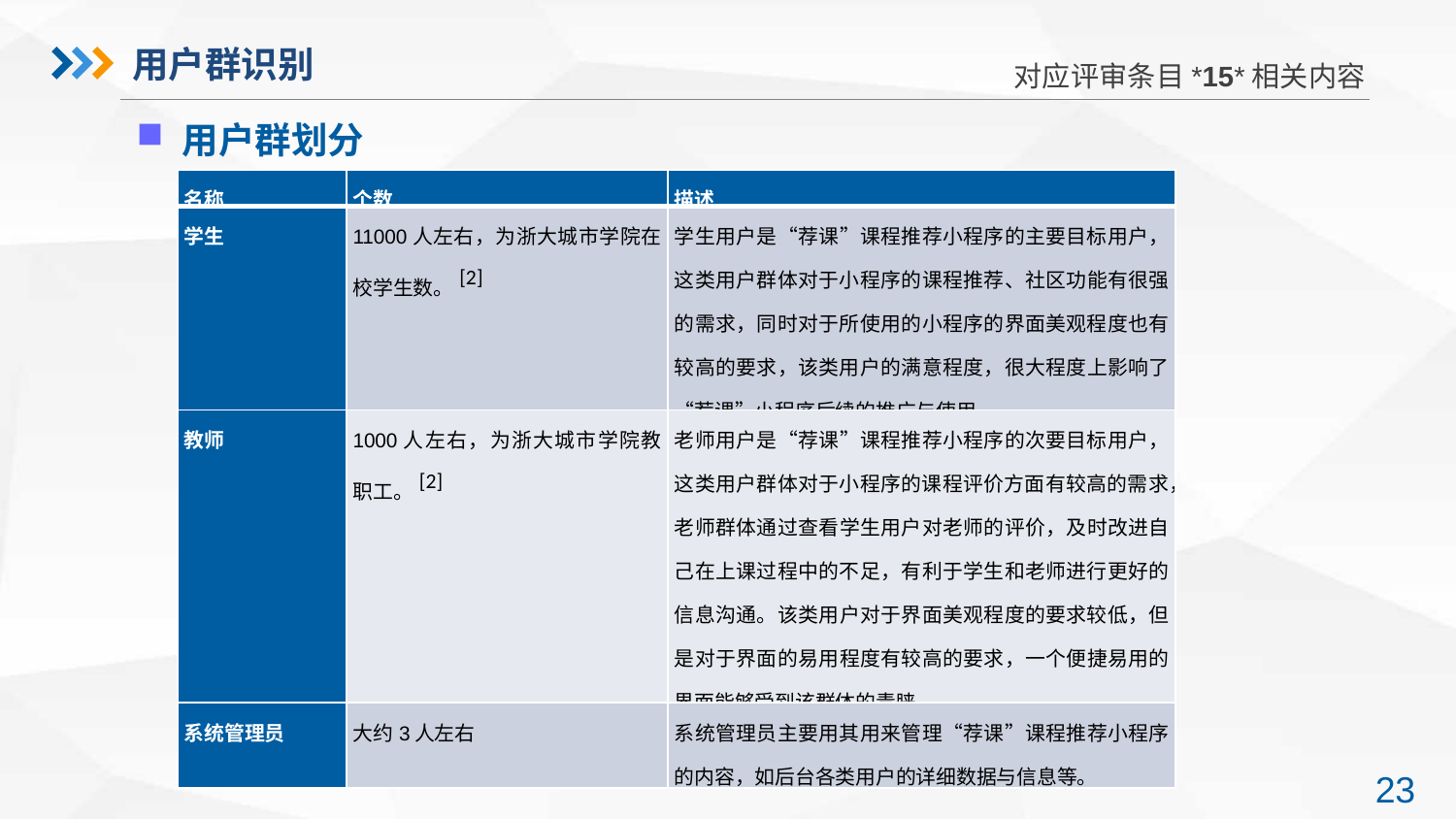

用户群识别
对应评审条目*15*相关内容
用户群划分
| 名称 | 个数 | 描述 |
| --- | --- | --- |
| 学生 | 11000人左右，为浙大城市学院在校学生数。[2] | 学生用户是“荐课”课程推荐小程序的主要目标用户，这类用户群体对于小程序的课程推荐、社区功能有很强的需求，同时对于所使用的小程序的界面美观程度也有较高的要求，该类用户的满意程度，很大程度上影响了“荐课”小程序后续的推广与使用。 |
| 教师 | 1000人左右，为浙大城市学院教职工。[2] | 老师用户是“荐课”课程推荐小程序的次要目标用户，这类用户群体对于小程序的课程评价方面有较高的需求，老师群体通过查看学生用户对老师的评价，及时改进自己在上课过程中的不足，有利于学生和老师进行更好的信息沟通。该类用户对于界面美观程度的要求较低，但是对于界面的易用程度有较高的要求，一个便捷易用的界面能够受到该群体的青睐。 |
| 系统管理员 | 大约3人左右 | 系统管理员主要用其用来管理“荐课”课程推荐小程序的内容，如后台各类用户的详细数据与信息等。 |